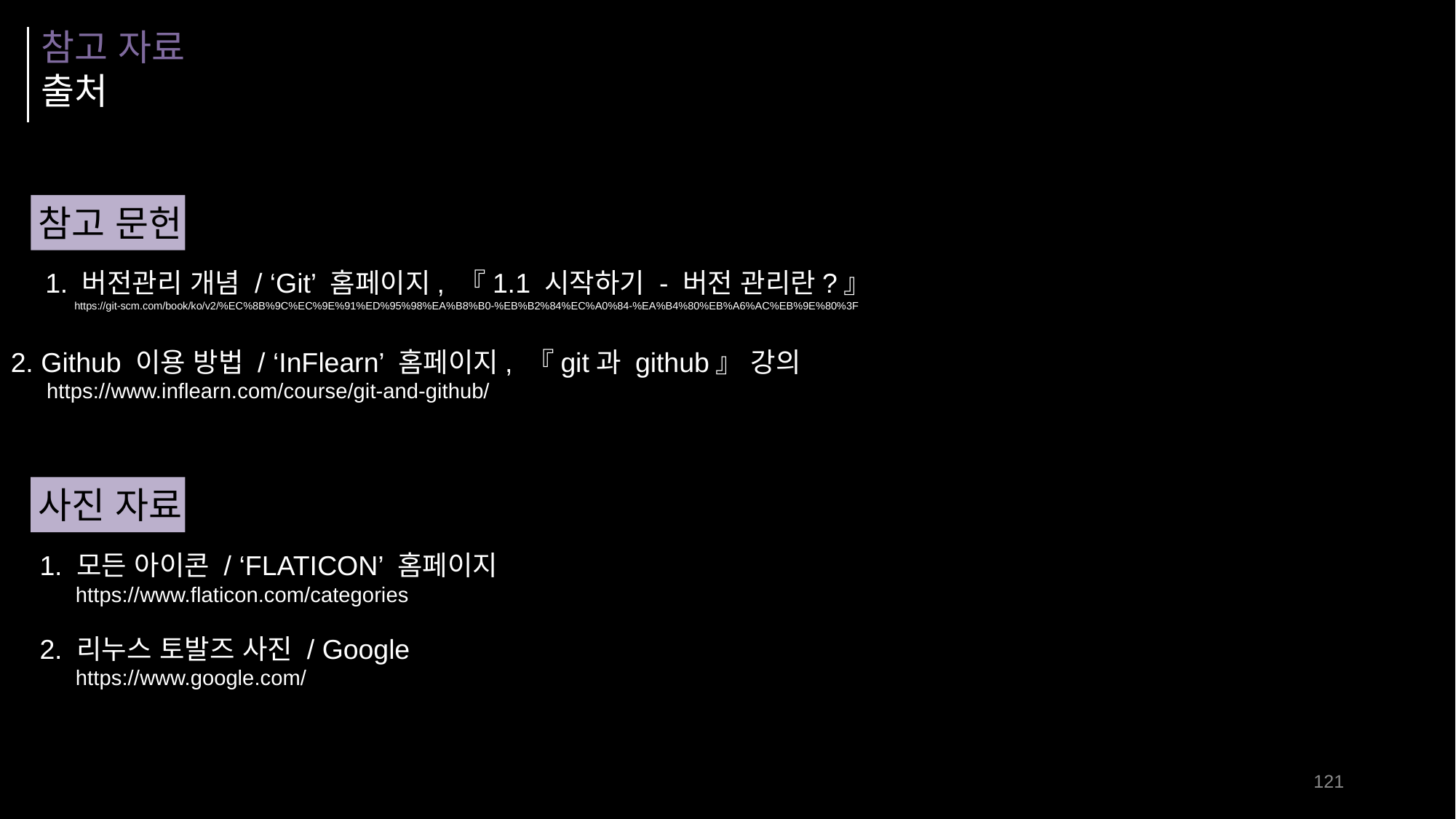

참고 자료
출처
참고 문헌

1. 버전관리 개념 / ‘Git’ 홈페이지, 『1.1 시작하기 - 버전 관리란?』
          https://git-scm.com/book/ko/v2/%EC%8B%9C%EC%9E%91%ED%95%98%EA%B8%B0-%EB%B2%84%EC%A0%84-%EA%B4%80%EB%A6%AC%EB%9E%80%3F
2. Github 이용 방법 / ‘InFlearn’ 홈페이지, 『git과 github』 강의
      https://www.inflearn.com/course/git-and-github/
사진 자료

1. 모든 아이콘 / ‘FLATICON’ 홈페이지
      https://www.flaticon.com/categories
2. 리누스 토발즈 사진 / Google
      https://www.google.com/
121